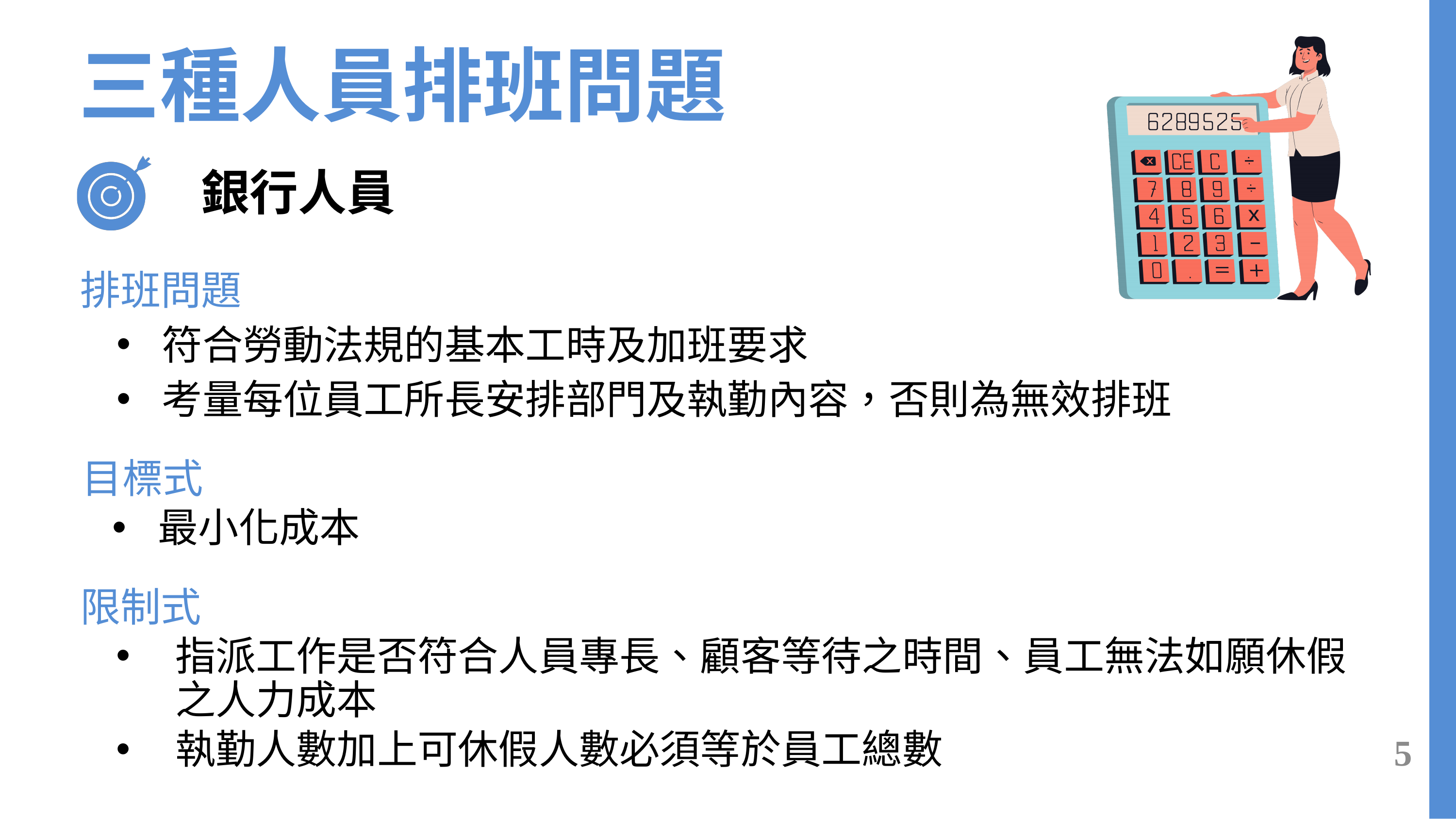

三種人員排班問題

銀行人員
排班問題
符合勞動法規的基本工時及加班要求
考量每位員工所長安排部門及執勤內容，否則為無效排班
目標式
最小化成本
限制式
指派工作是否符合人員專長、顧客等待之時間、員工無法如願休假之人力成本
執勤人數加上可休假人數必須等於員工總數
5